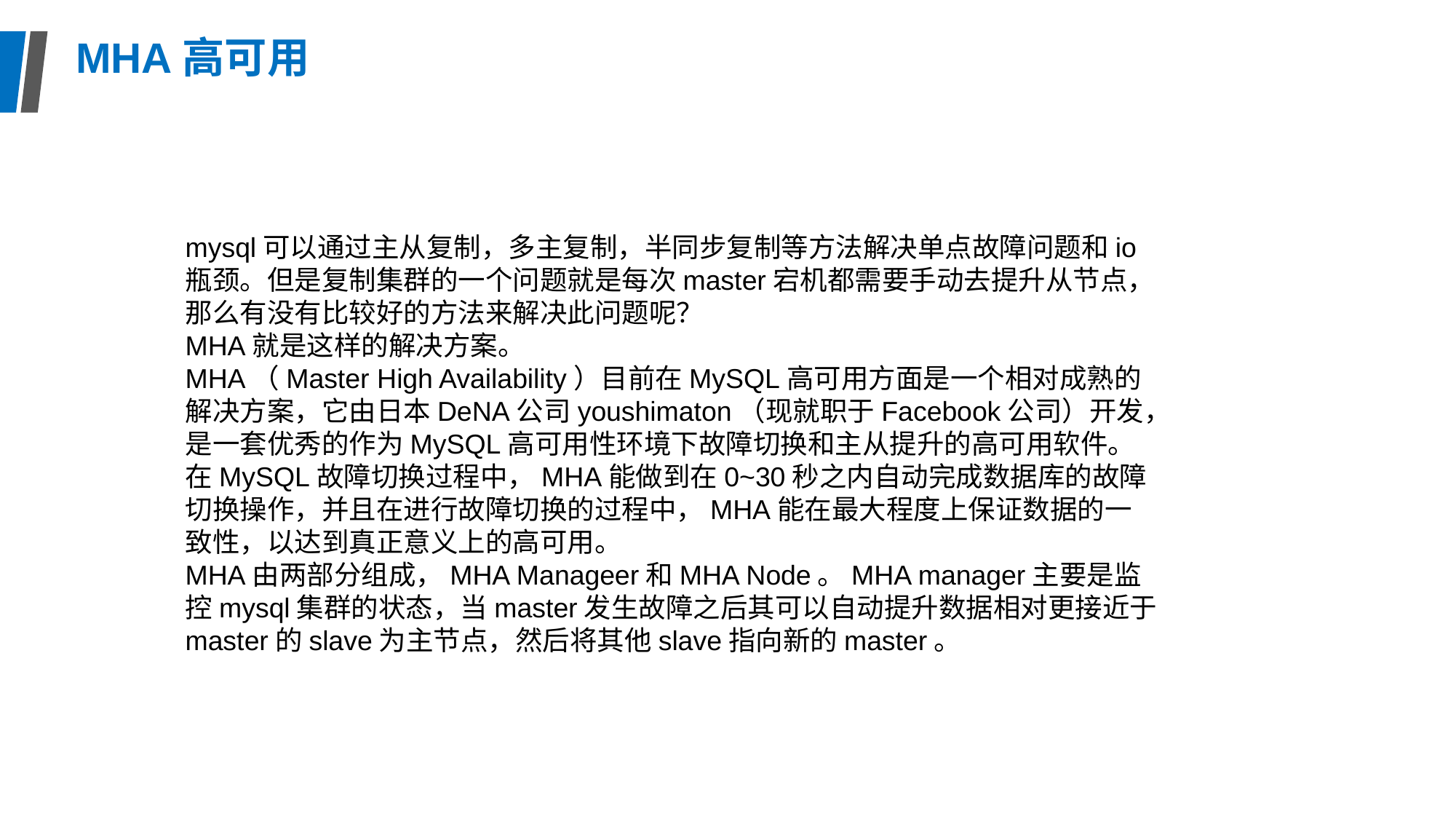

MHA高可用

mysql可以通过主从复制，多主复制，半同步复制等方法解决单点故障问题和io瓶颈。但是复制集群的一个问题就是每次master宕机都需要手动去提升从节点，那么有没有比较好的方法来解决此问题呢？
MHA就是这样的解决方案。
MHA（Master High Availability）目前在MySQL高可用方面是一个相对成熟的解决方案，它由日本DeNA公司youshimaton（现就职于Facebook公司）开发，是一套优秀的作为MySQL高可用性环境下故障切换和主从提升的高可用软件。在MySQL故障切换过程中，MHA能做到在0~30秒之内自动完成数据库的故障切换操作，并且在进行故障切换的过程中，MHA能在最大程度上保证数据的一致性，以达到真正意义上的高可用。
MHA由两部分组成，MHA Manageer和MHA Node。MHA manager主要是监控mysql集群的状态，当master发生故障之后其可以自动提升数据相对更接近于master的slave为主节点，然后将其他slave指向新的master。